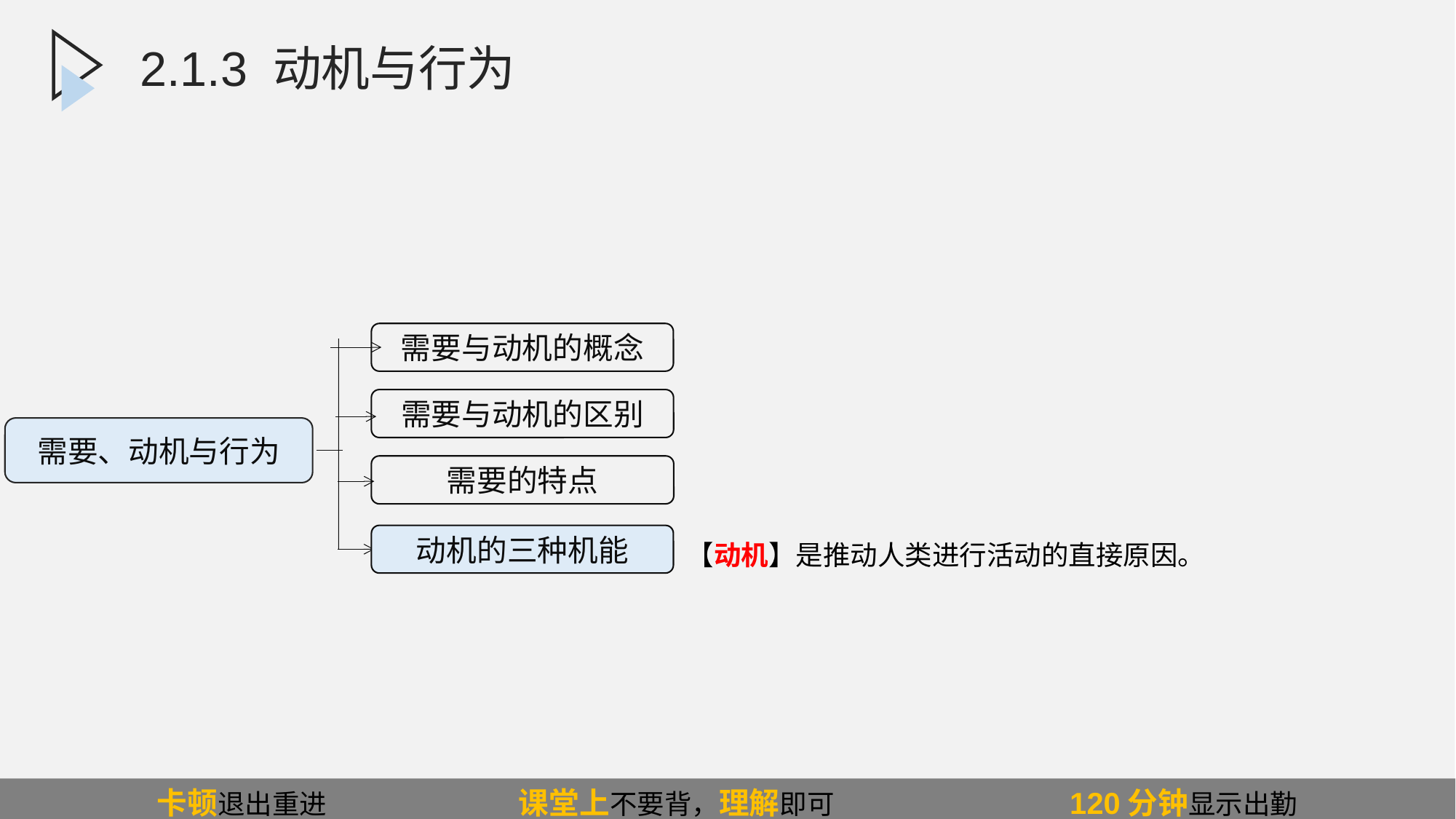

2.1.3 动机与行为
需要与动机的概念
需要与动机的区别

需要的特点
动机的三种机能
需要、动机与行为
【动机】是推动人类进行活动的直接原因。